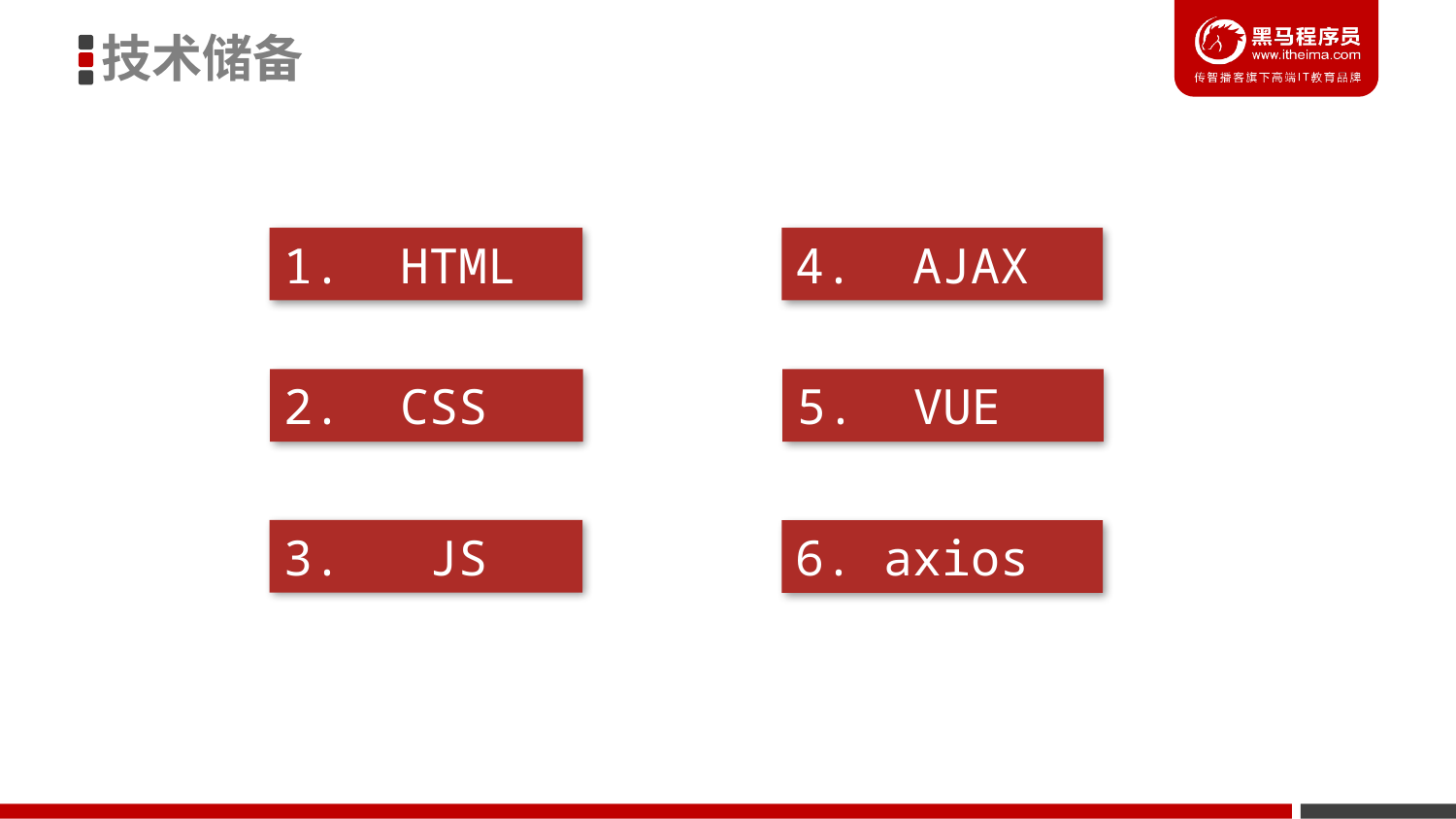

技术储备
1.  HTML
4.  AJAX
2.  CSS
5.  VUE
3.   JS
6. axios